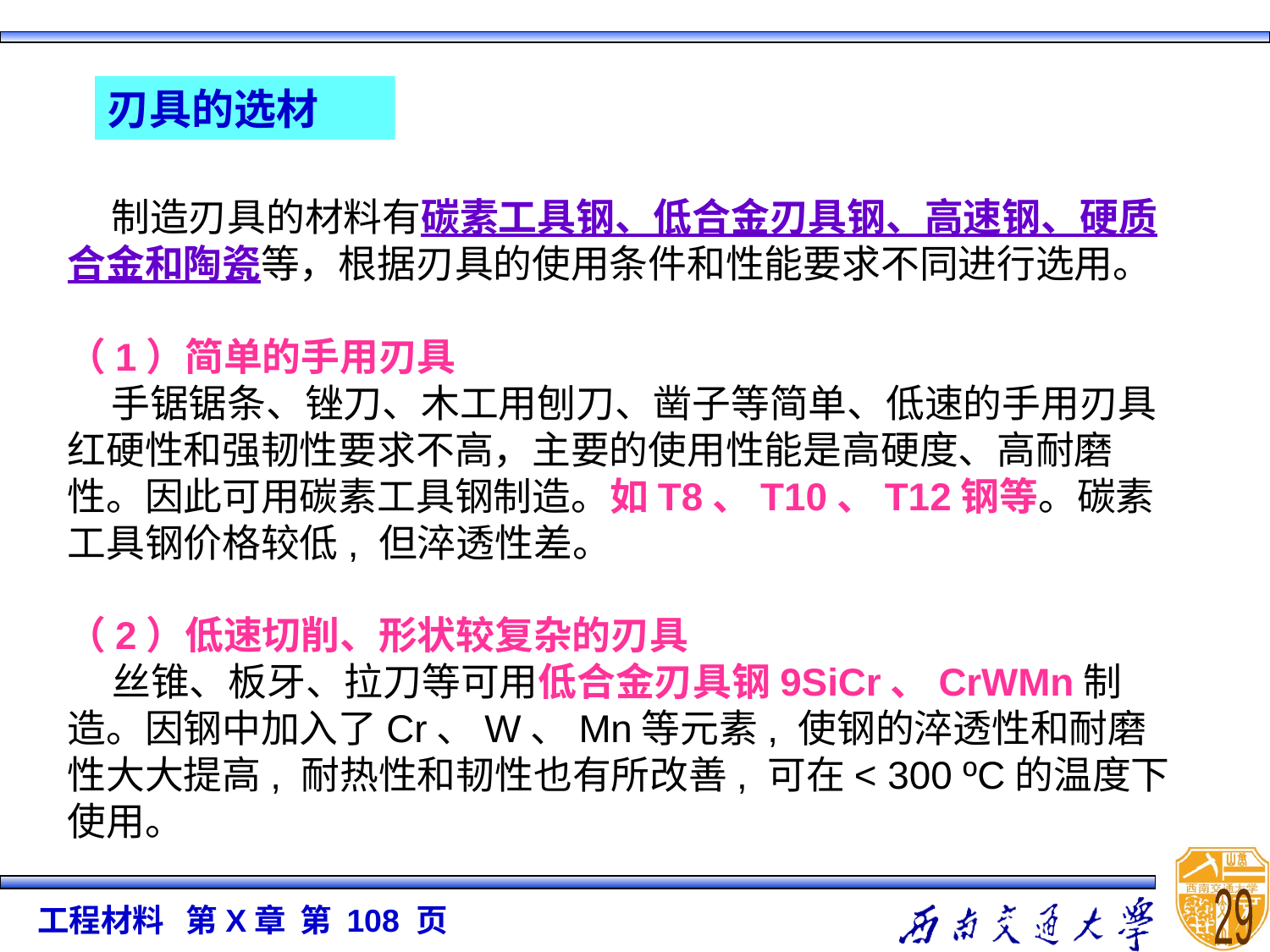

刃具的选材
    制造刃具的材料有碳素工具钢、低合金刃具钢、高速钢、硬质合金和陶瓷等，根据刃具的使用条件和性能要求不同进行选用。

（1）简单的手用刃具
    手锯锯条、锉刀、木工用刨刀、凿子等简单、低速的手用刃具红硬性和强韧性要求不高，主要的使用性能是高硬度、高耐磨性。因此可用碳素工具钢制造。如T8、T10、T12钢等。碳素工具钢价格较低, 但淬透性差。

（2）低速切削、形状较复杂的刃具
    丝锥、板牙、拉刀等可用低合金刃具钢9SiCr、CrWMn制造。因钢中加入了Cr、W、Mn等元素, 使钢的淬透性和耐磨性大大提高, 耐热性和韧性也有所改善, 可在< 300 ºC的温度下使用。
29